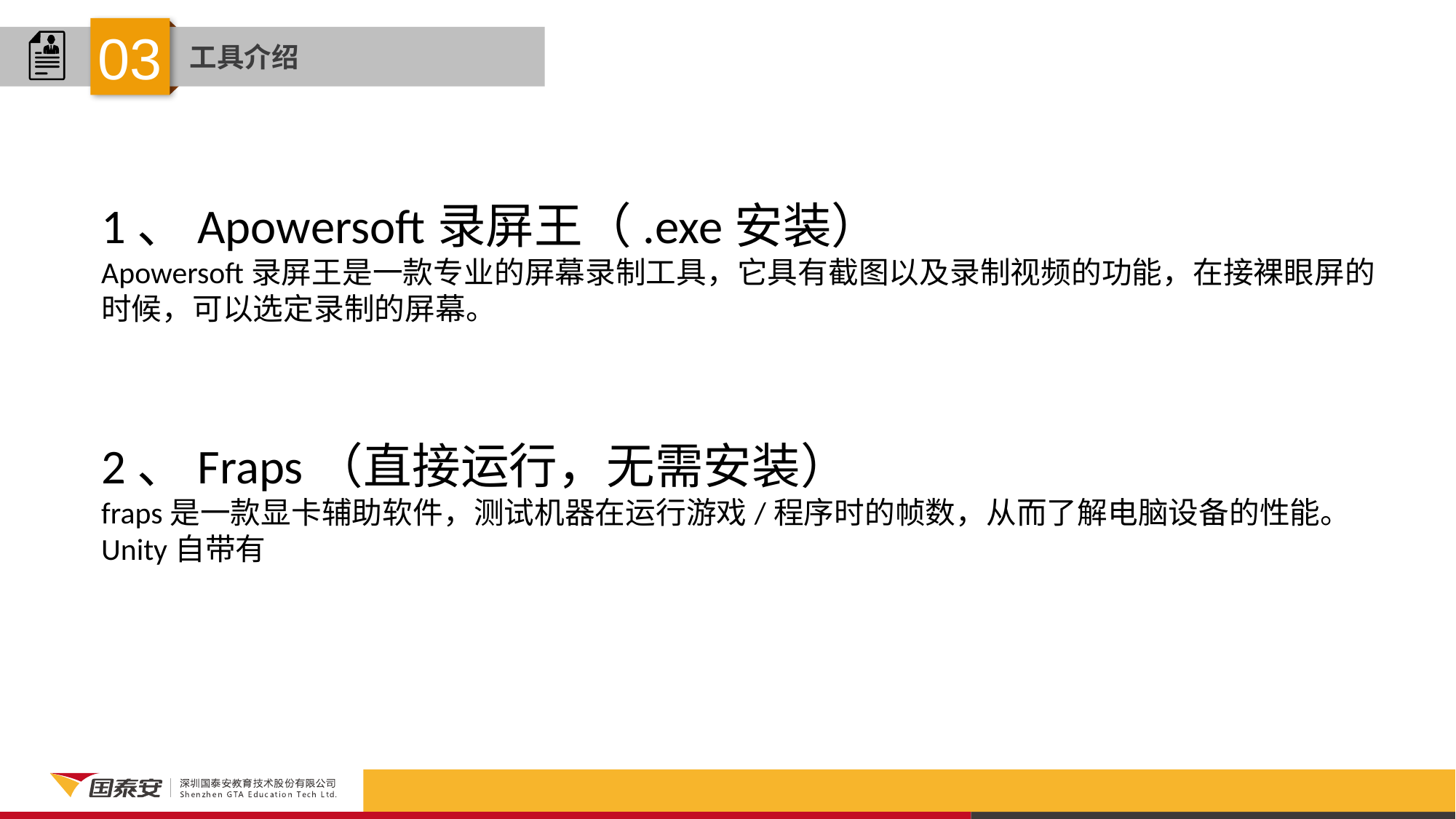

03

工具介绍
1、Apowersoft录屏王（.exe安装）
Apowersoft录屏王是一款专业的屏幕录制工具，它具有截图以及录制视频的功能，在接裸眼屏的时候，可以选定录制的屏幕。

2、Fraps（直接运行，无需安装）
fraps是一款显卡辅助软件，测试机器在运行游戏/程序时的帧数，从而了解电脑设备的性能。
Unity自带有